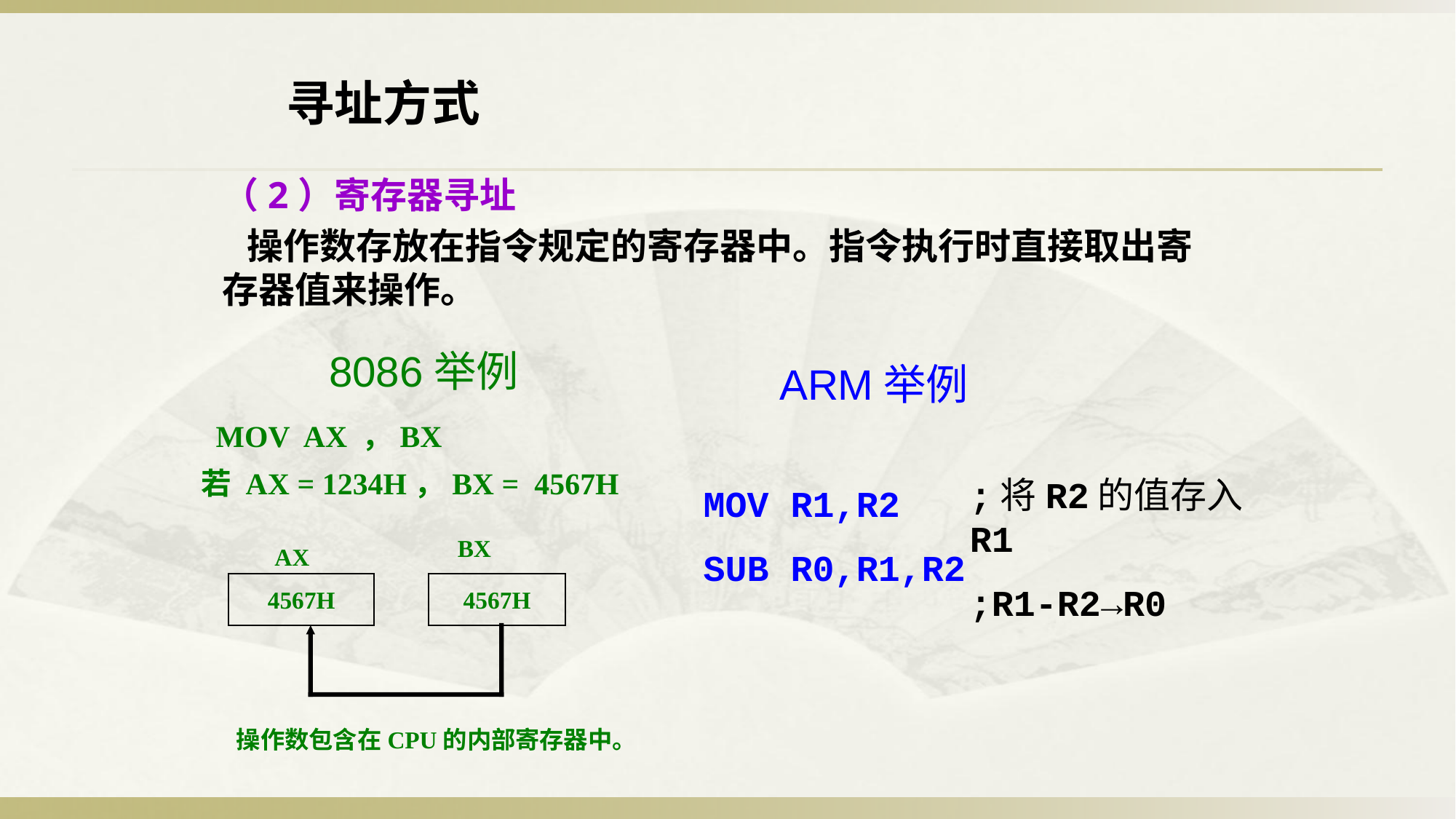

寻址方式
（2）寄存器寻址
  操作数存放在指令规定的寄存器中。指令执行时直接取出寄存器值来操作。

MOV  AX ，BX
     若 AX = 1234H，BX =  4567H
BX
      AX
4567H
4567H

操作数包含在CPU的内部寄存器中。
8086举例
ARM举例
;将R2的值存入R1
;R1-R2→R0
MOV R1,R2  SUB R0,R1,R2